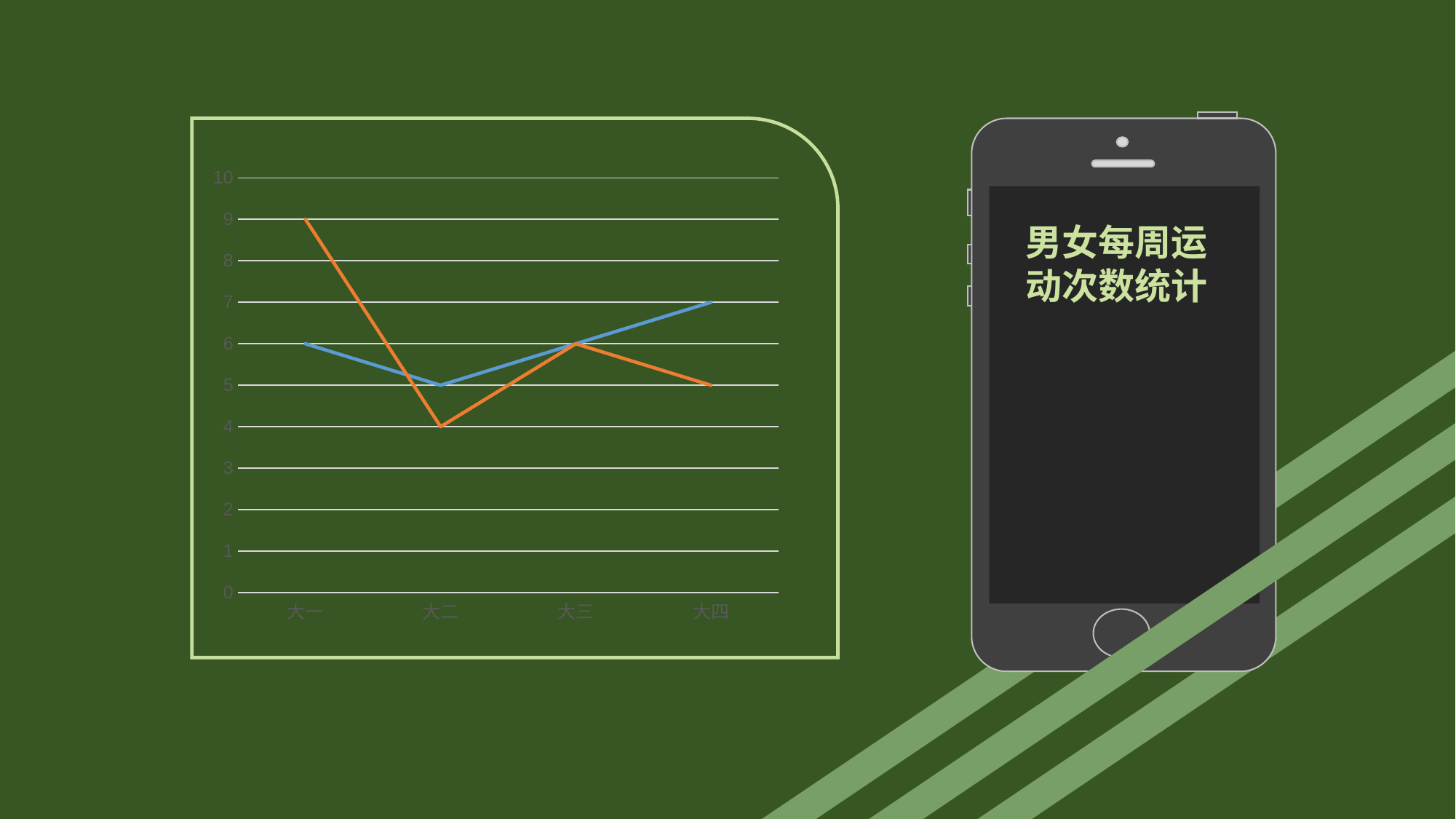

### Chart

| Category | 男 | 女 |
|---|---|---|
| 大一 | 6.0 | 9.0 |
| 大二 | 5.0 | 4.0 |
| 大三 | 6.0 | 6.0 |
| 大四 | 7.0 | 5.0 |
男女每周运动次数统计